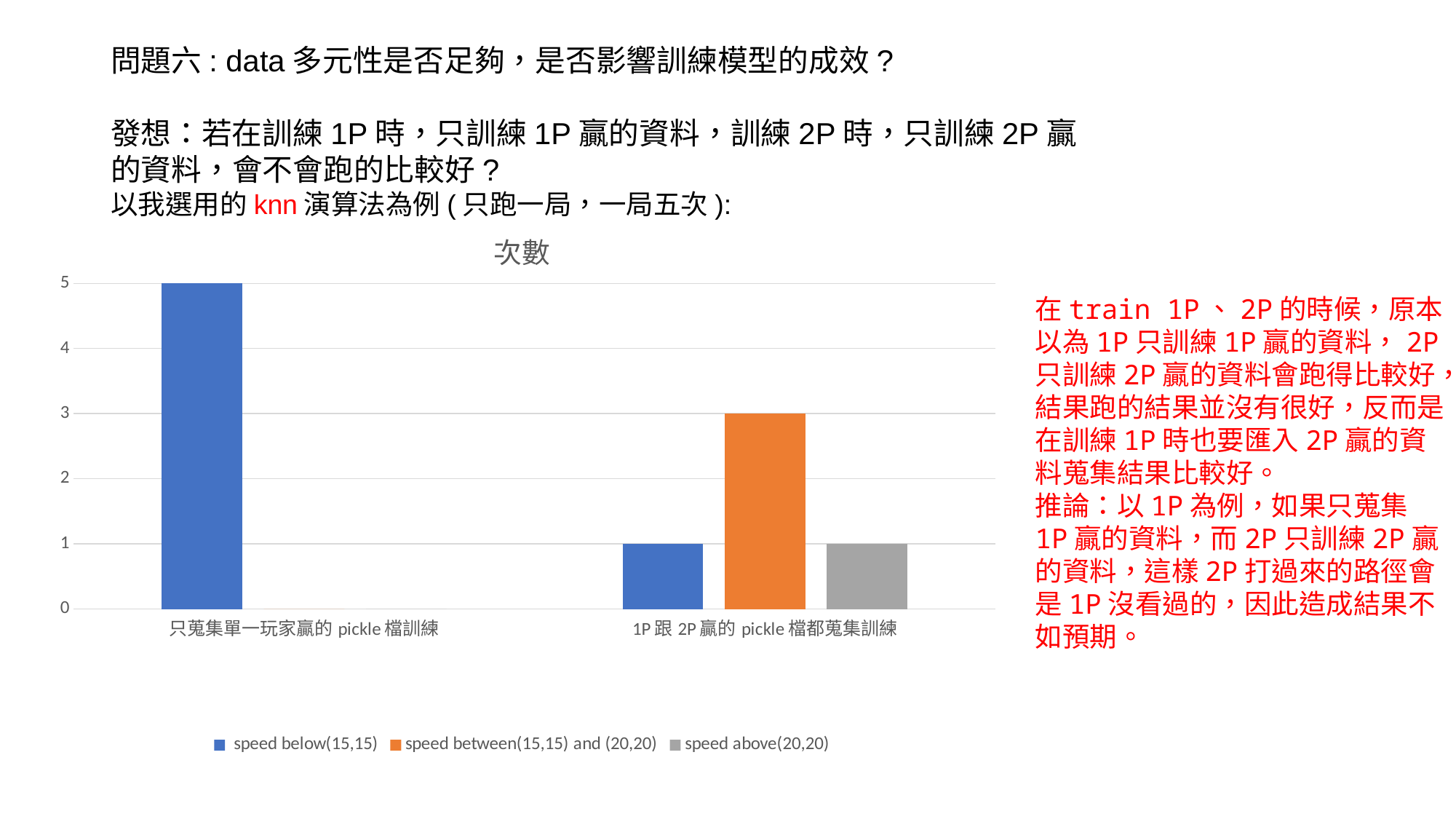

問題六: data多元性是否足夠，是否影響訓練模型的成效?

發想：若在訓練1P時，只訓練1P贏的資料，訓練2P時，只訓練2P贏的資料，會不會跑的比較好?
以我選用的knn演算法為例(只跑一局，一局五次):

### Chart: 次數

| Category |  speed below(15,15) | speed between(15,15) and (20,20) | speed above(20,20) |
|---|---|---|---|
| 只蒐集單一玩家贏的pickle檔訓練 | 5.0 | 0.0 | 0.0 |
| 1P跟2P贏的pickle檔都蒐集訓練 | 1.0 | 3.0 | 1.0 |
在train 1P、2P的時候，原本以為1P只訓練1P贏的資料，2P只訓練2P贏的資料會跑得比較好，結果跑的結果並沒有很好，反而是在訓練1P時也要匯入2P贏的資料蒐集結果比較好。
推論：以1P為例，如果只蒐集1P贏的資料，而2P只訓練2P贏的資料，這樣2P打過來的路徑會是1P沒看過的，因此造成結果不如預期。